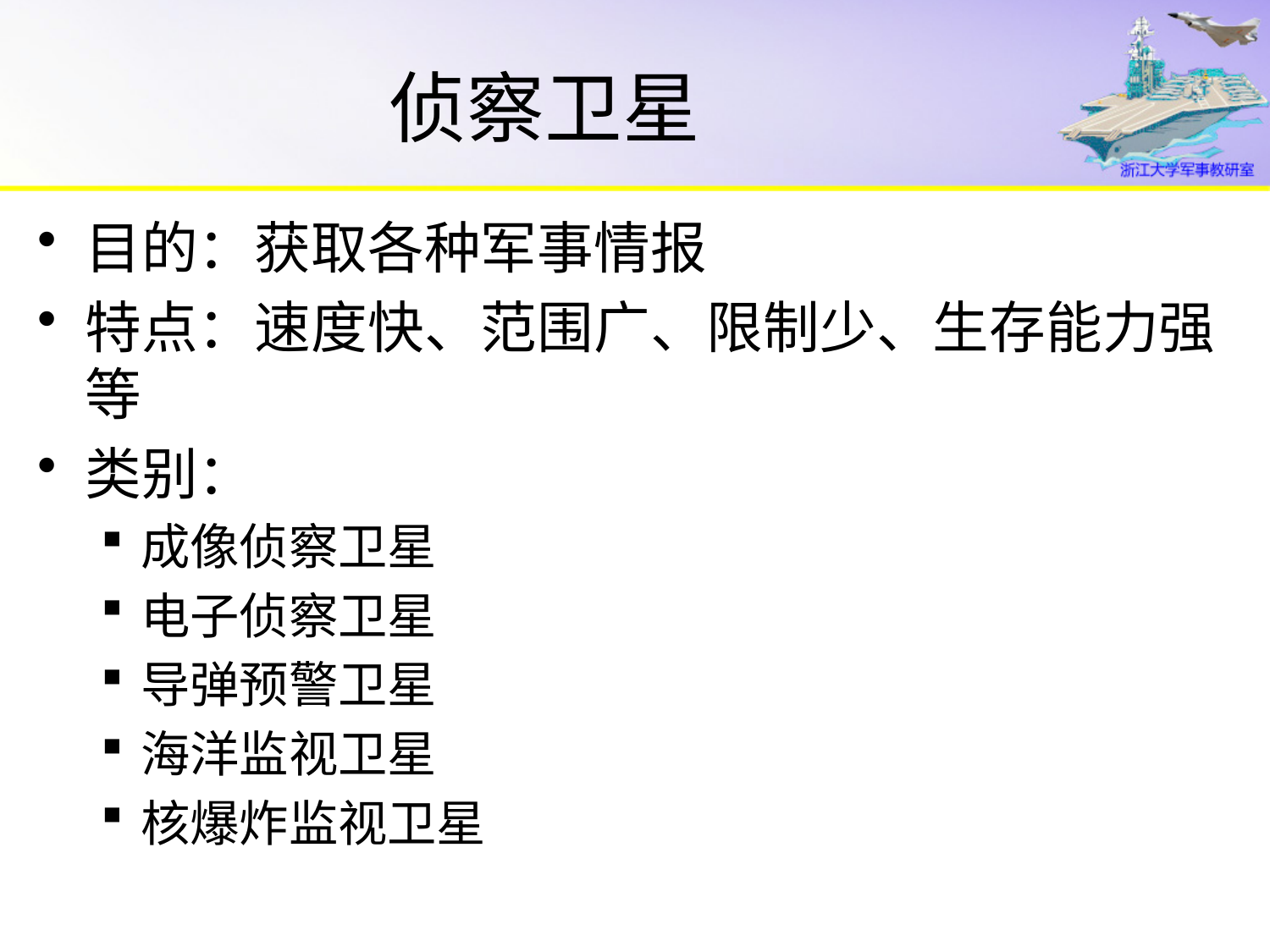

# 侦察卫星
目的：获取各种军事情报
特点：速度快、范围广、限制少、生存能力强等
类别：
成像侦察卫星
电子侦察卫星
导弹预警卫星
海洋监视卫星
核爆炸监视卫星